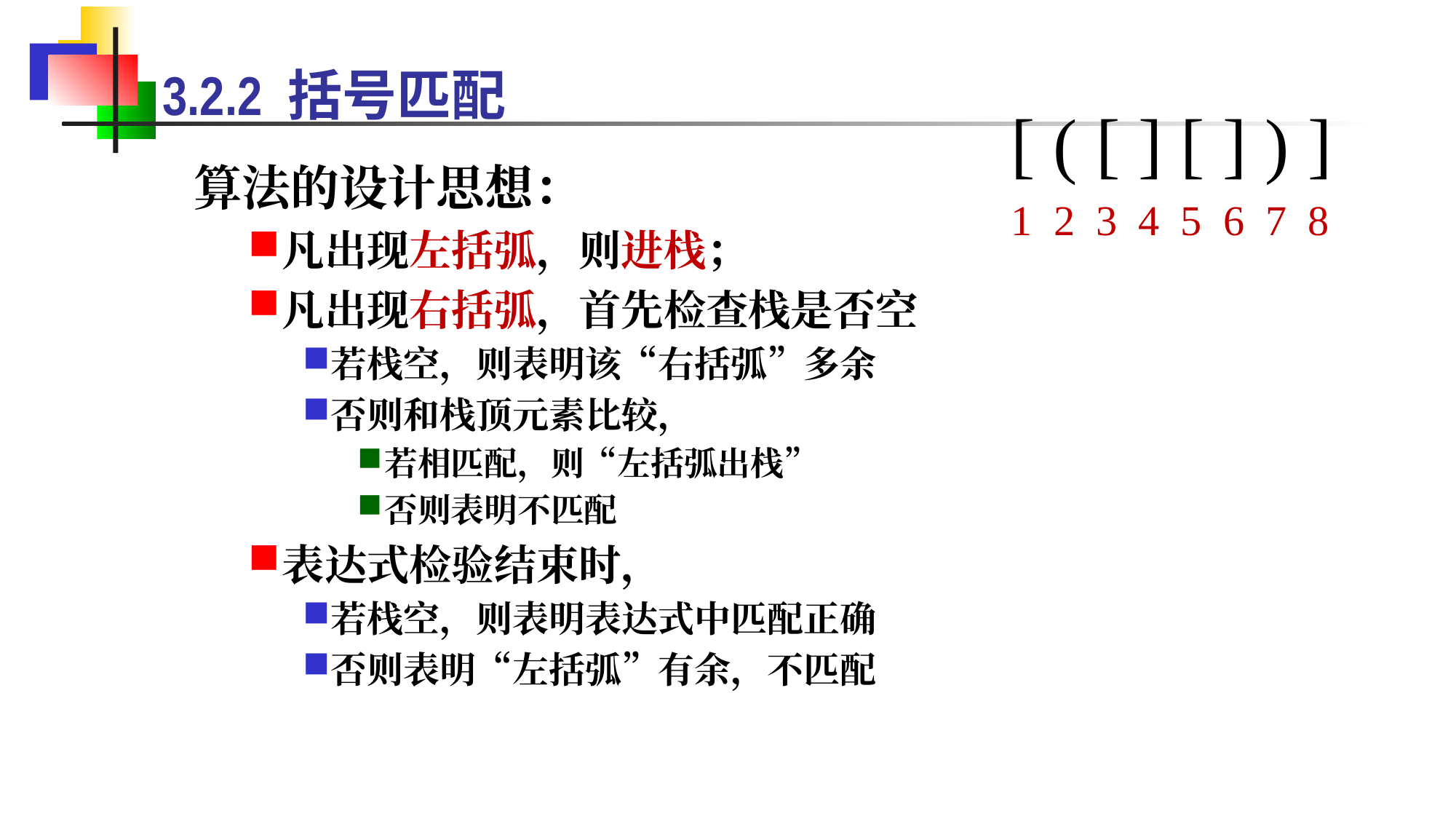

3.2.2 括号匹配
[ ( [ ] [ ] ) ]
1  2  3  4  5  6  7  8
算法的设计思想：
凡出现左括弧，则进栈；
凡出现右括弧，首先检查栈是否空
若栈空，则表明该“右括弧”多余
否则和栈顶元素比较，
若相匹配，则“左括弧出栈”
否则表明不匹配
表达式检验结束时，
若栈空，则表明表达式中匹配正确
否则表明“左括弧”有余，不匹配